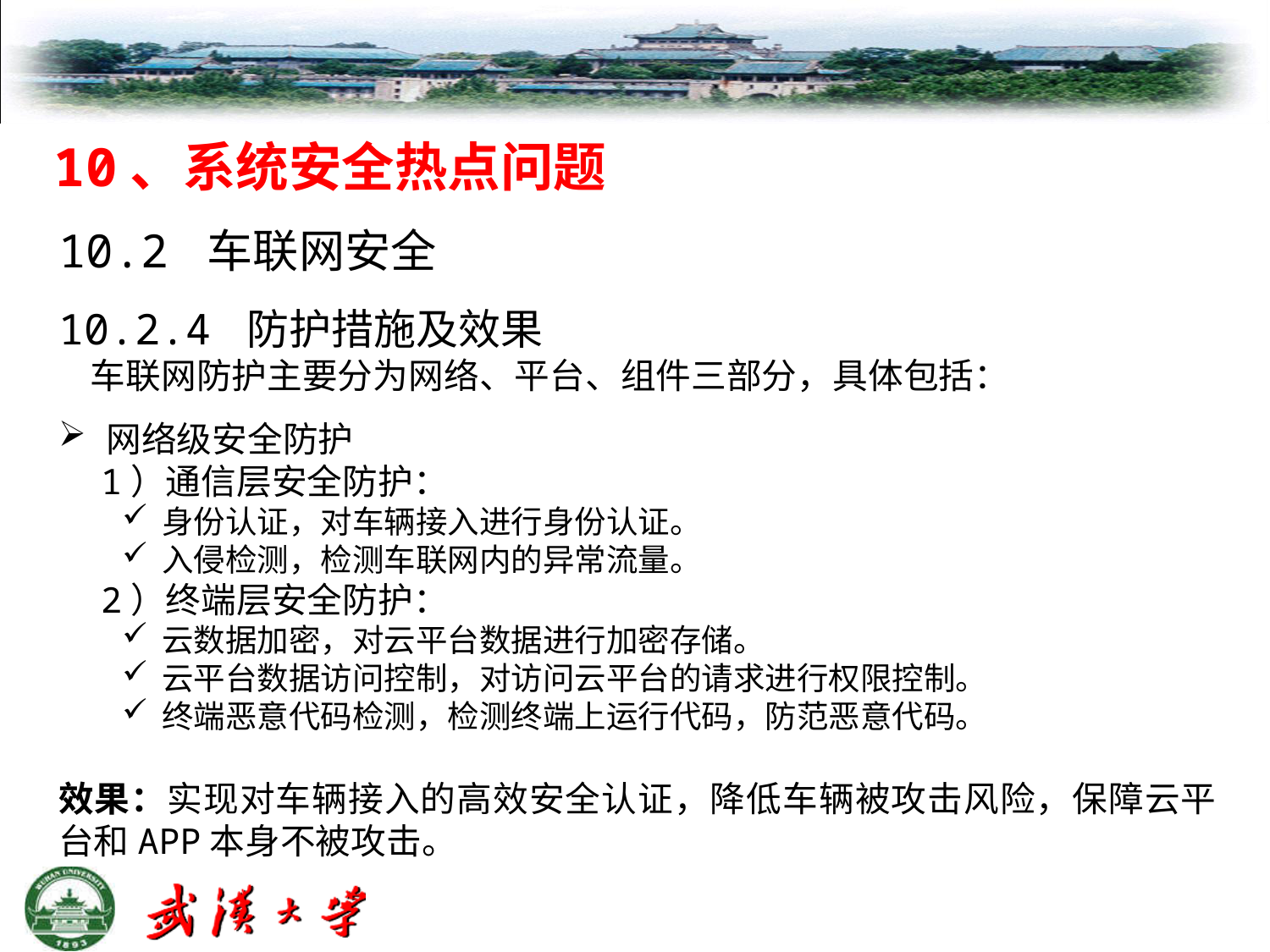

10、系统安全热点问题
10.2 车联网安全
10.2.4 防护措施及效果
   车联网防护主要分为网络、平台、组件三部分，具体包括：
网络级安全防护
  1）通信层安全防护：
身份认证，对车辆接入进行身份认证。
入侵检测，检测车联网内的异常流量。
  2）终端层安全防护：
云数据加密，对云平台数据进行加密存储。
云平台数据访问控制，对访问云平台的请求进行权限控制。
终端恶意代码检测，检测终端上运行代码，防范恶意代码。

效果：实现对车辆接入的高效安全认证，降低车辆被攻击风险，保障云平台和APP本身不被攻击。